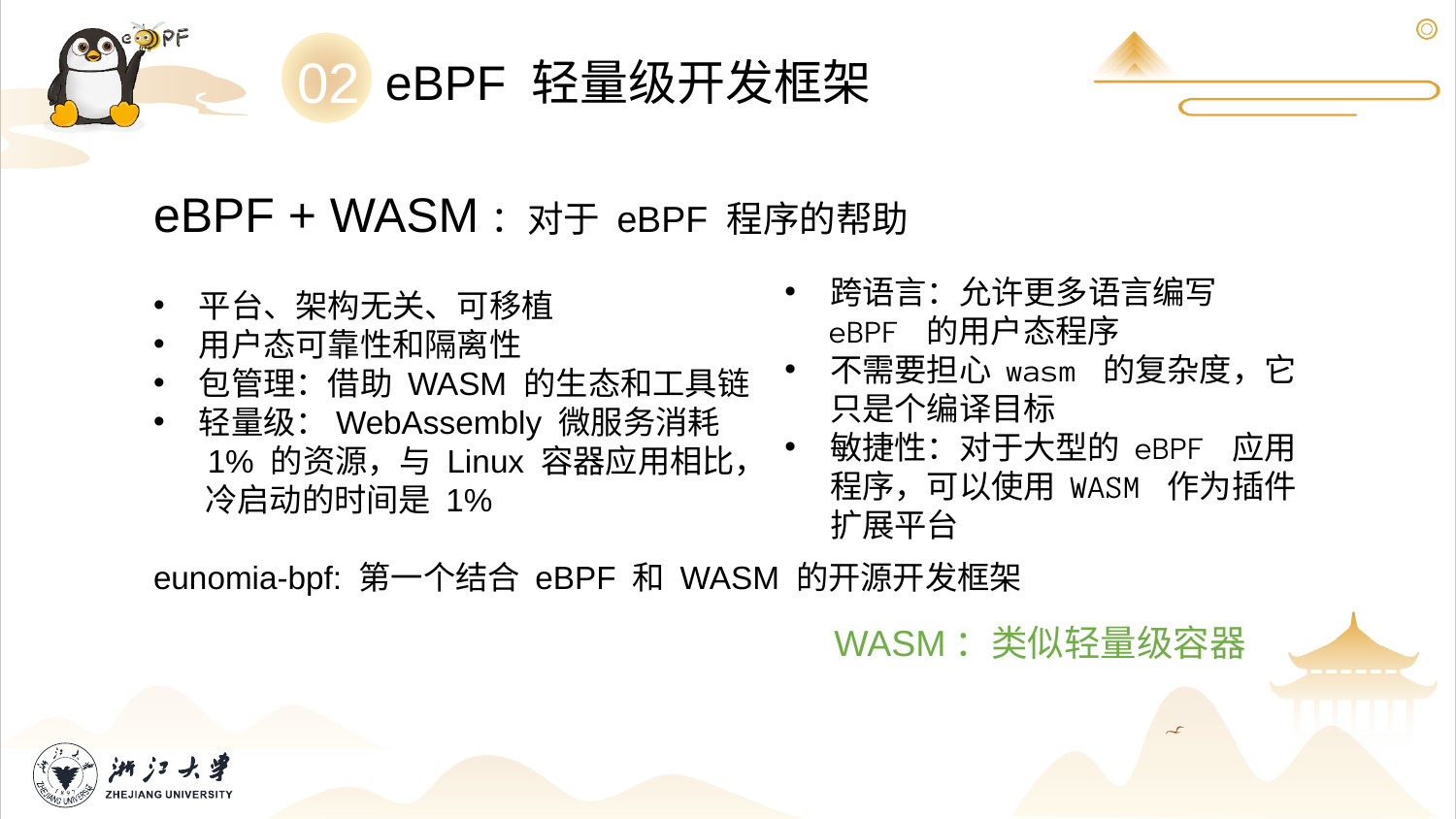

02
eBPF 轻量级开发框架

eBPF + WASM：对于 eBPF 程序的帮助

平台、架构无关、可移植
用户态可靠性和隔离性
包管理：借助 WASM 的生态和工具链
轻量级：WebAssembly 微服务消耗
      1% 的资源，与 Linux 容器应用相比，
      冷启动的时间是 1%

eunomia-bpf: 第一个结合 eBPF 和 WASM 的开源开发框架
跨语言：允许更多语言编写 eBPF 的用户态程序
不需要担心 wasm 的复杂度，它只是个编译目标
敏捷性：对于大型的 eBPF 应用程序，可以使用 WASM 作为插件扩展平台
WASM：类似轻量级容器
16